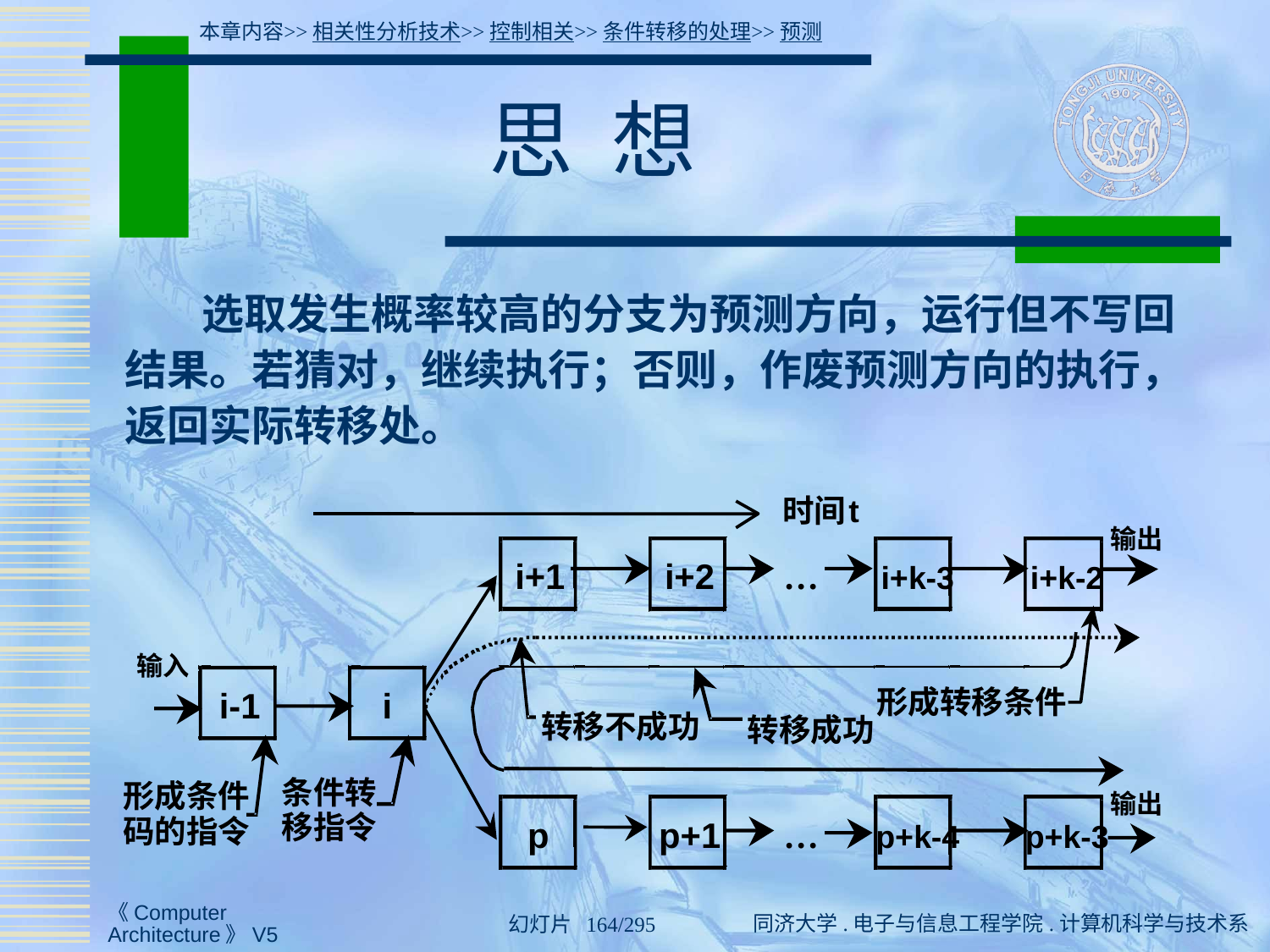

本章内容>>相关性分析技术>>控制相关>>条件转移的处理>>预测
# 思  想
       选取发生概率较高的分支为预测方向，运行但不写回结果。若猜对，继续执行；否则，作废预测方向的执行，返回实际转移处。
时间
t

输出

i+1

i+2

…

i+k-3
i+k-2

输入

形成转移条件
i-1
i

转移不成功

转移成功

条件转
形成条件
输出

移指令
码的指令
p
p+1
…

p+k-4

p+k-3